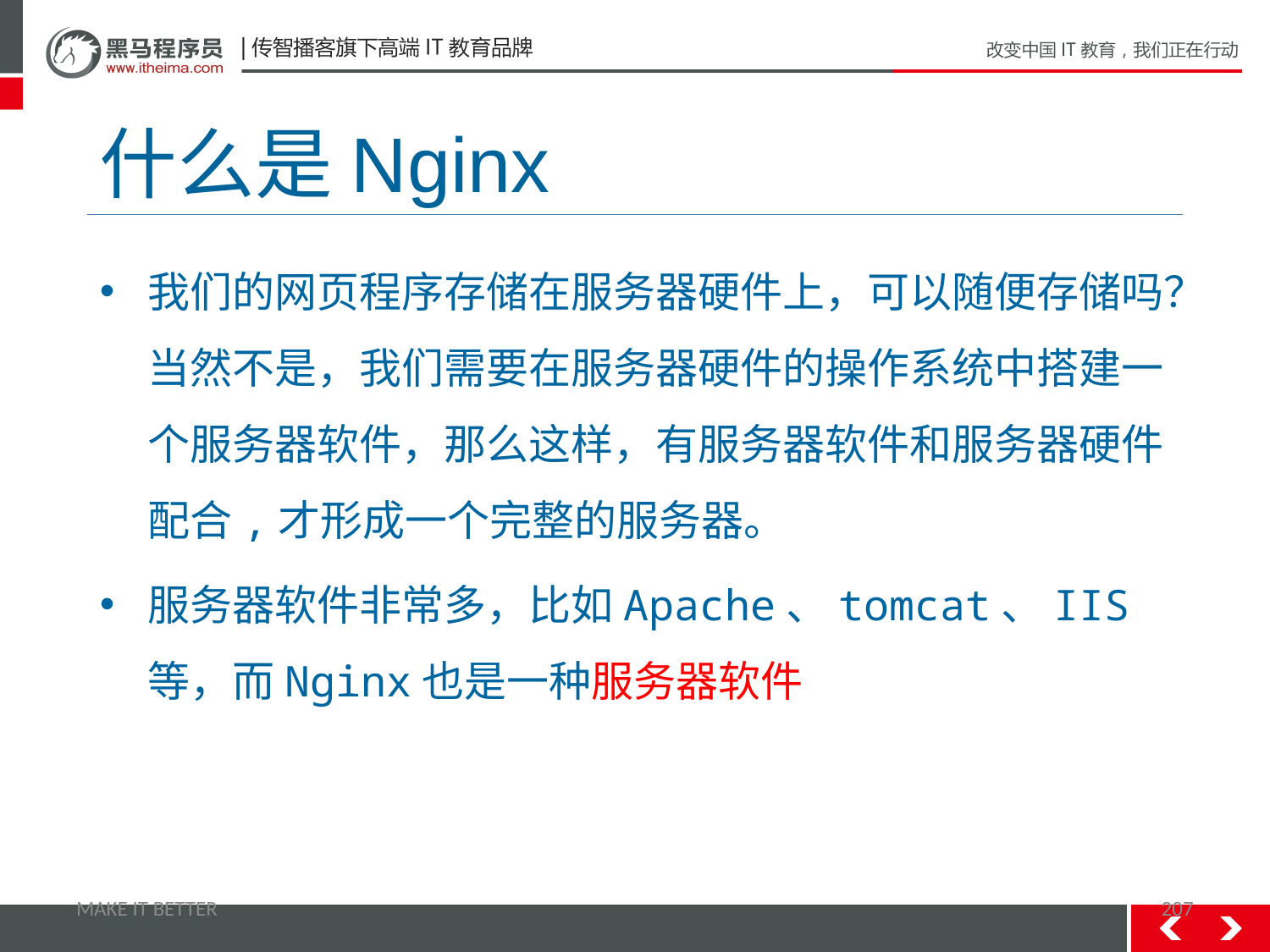

# 什么是Nginx
我们的网页程序存储在服务器硬件上，可以随便存储吗？当然不是，我们需要在服务器硬件的操作系统中搭建一个服务器软件，那么这样，有服务器软件和服务器硬件配合,才形成一个完整的服务器。
服务器软件非常多，比如Apache、tomcat、IIS等，而Nginx也是一种服务器软件
MAKE IT BETTER
207